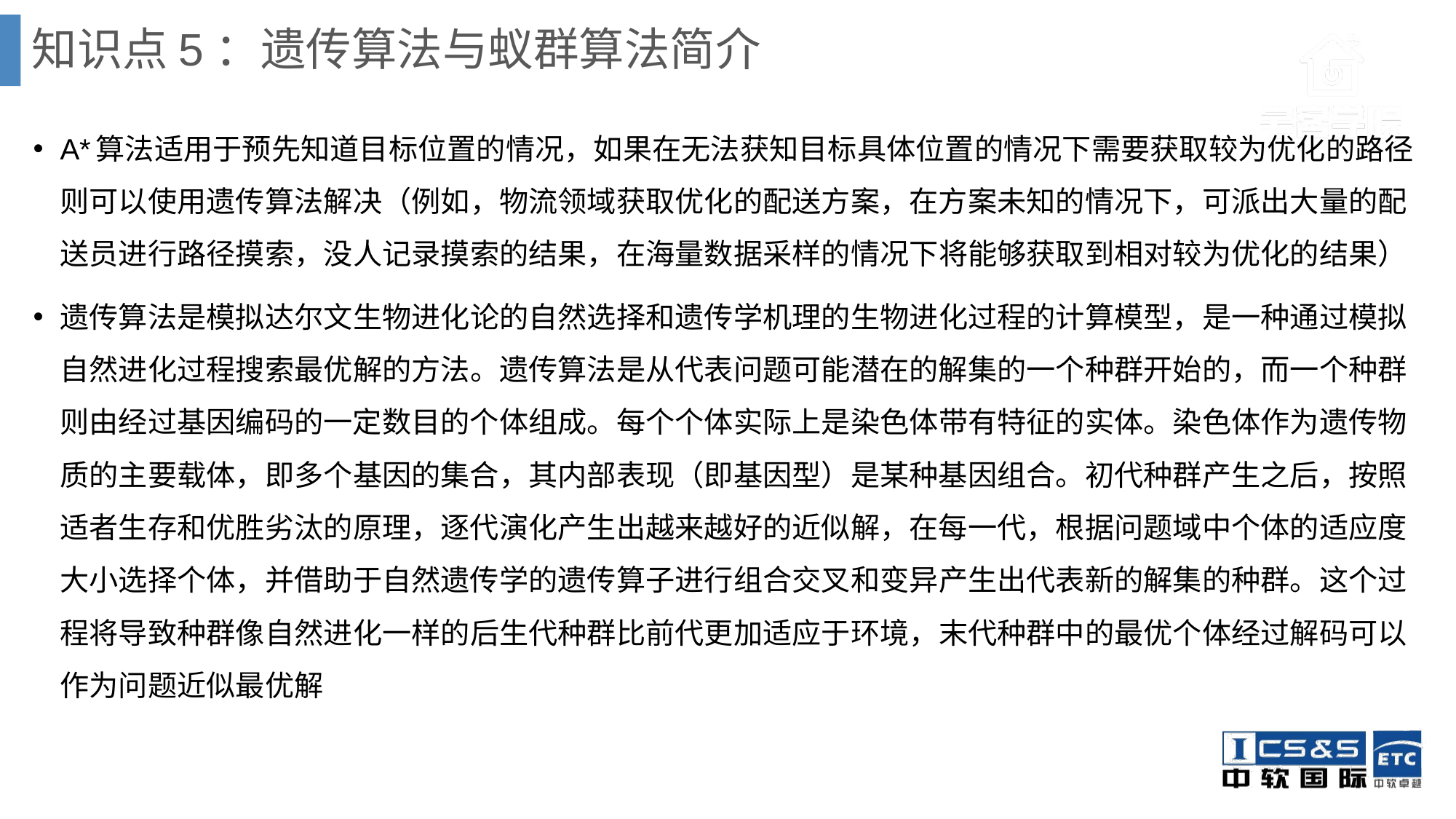

# 知识点5：遗传算法与蚁群算法简介
A*算法适用于预先知道目标位置的情况，如果在无法获知目标具体位置的情况下需要获取较为优化的路径则可以使用遗传算法解决（例如，物流领域获取优化的配送方案，在方案未知的情况下，可派出大量的配送员进行路径摸索，没人记录摸索的结果，在海量数据采样的情况下将能够获取到相对较为优化的结果）
遗传算法是模拟达尔文生物进化论的自然选择和遗传学机理的生物进化过程的计算模型，是一种通过模拟自然进化过程搜索最优解的方法。遗传算法是从代表问题可能潜在的解集的一个种群开始的，而一个种群则由经过基因编码的一定数目的个体组成。每个个体实际上是染色体带有特征的实体。染色体作为遗传物质的主要载体，即多个基因的集合，其内部表现（即基因型）是某种基因组合。初代种群产生之后，按照适者生存和优胜劣汰的原理，逐代演化产生出越来越好的近似解，在每一代，根据问题域中个体的适应度大小选择个体，并借助于自然遗传学的遗传算子进行组合交叉和变异产生出代表新的解集的种群。这个过程将导致种群像自然进化一样的后生代种群比前代更加适应于环境，末代种群中的最优个体经过解码可以作为问题近似最优解